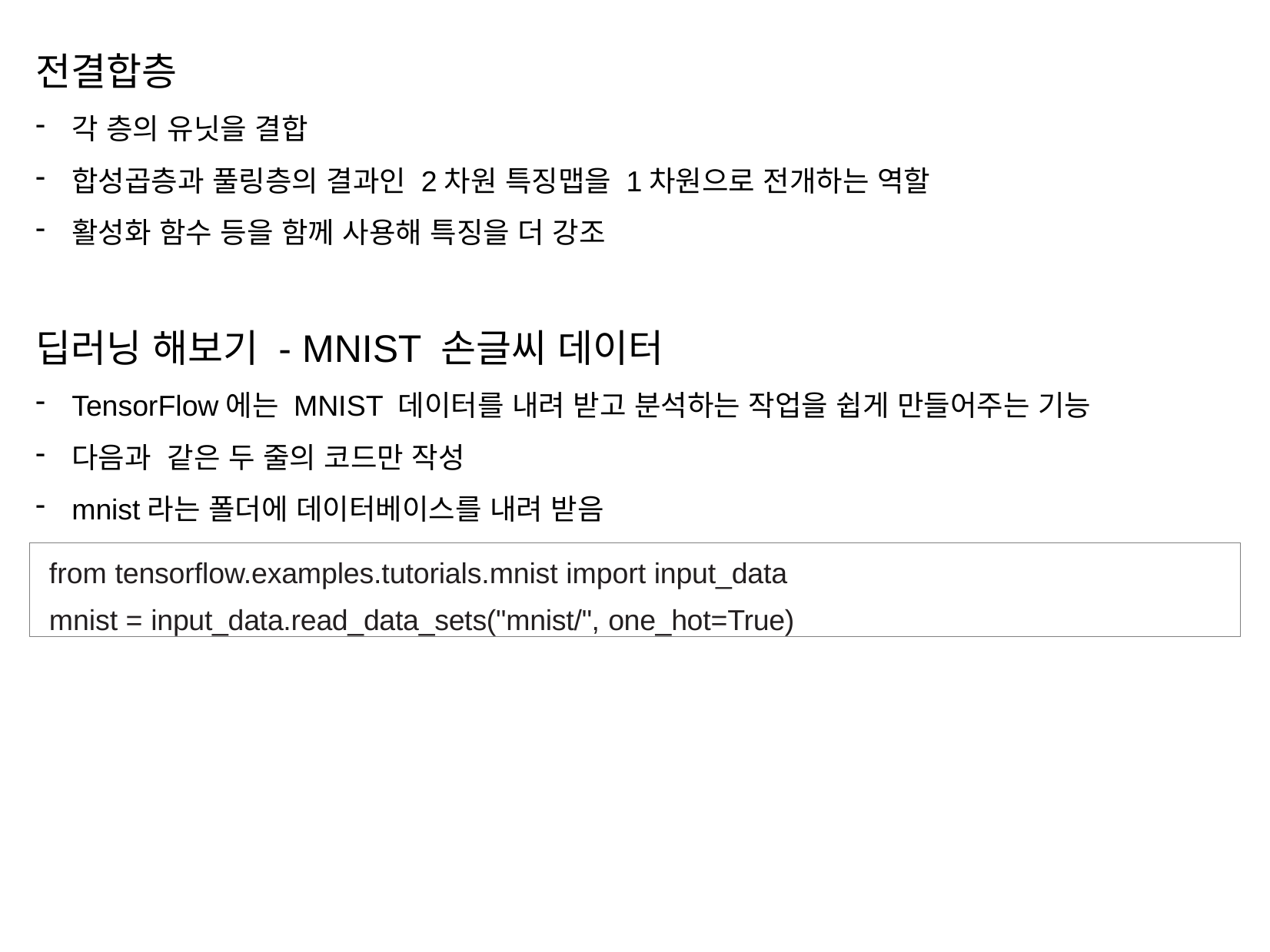

전결합층
각 층의 유닛을 결합
합성곱층과 풀링층의 결과인 2차원 특징맵을 1차원으로 전개하는 역할
활성화 함수 등을 함께 사용해 특징을 더 강조

딥러닝 해보기 - MNIST 손글씨 데이터
TensorFlow에는 MNIST 데이터를 내려 받고 분석하는 작업을 쉽게 만들어주는 기능
다음과  같은 두 줄의 코드만 작성
mnist라는 폴더에 데이터베이스를 내려 받음
from tensorflow.examples.tutorials.mnist import input_data
mnist = input_data.read_data_sets("mnist/", one_hot=True)